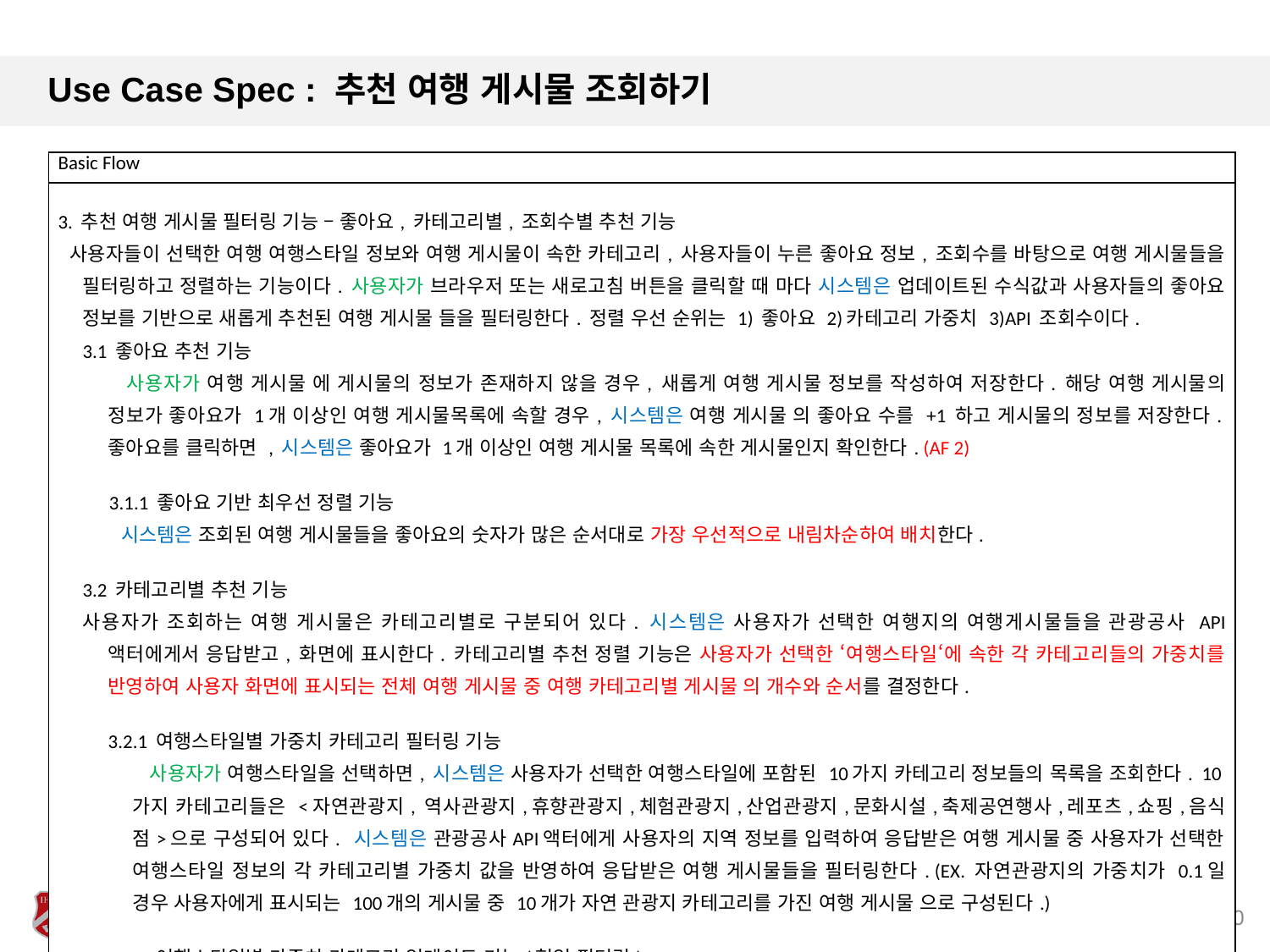

# Use Case Spec : 추천 여행 게시물 조회하기
| Basic Flow |
| --- |
| 3. 추천 여행 게시물 필터링 기능 – 좋아요, 카테고리별, 조회수별 추천 기능 사용자들이 선택한 여행 여행스타일 정보와 여행 게시물이 속한 카테고리, 사용자들이 누른 좋아요 정보, 조회수를 바탕으로 여행 게시물들을 필터링하고 정렬하는 기능이다. 사용자가 브라우저 또는 새로고침 버튼을 클릭할 때 마다 시스템은 업데이트된 수식값과 사용자들의 좋아요 정보를 기반으로 새롭게 추천된 여행 게시물 들을 필터링한다. 정렬 우선 순위는 1) 좋아요 2)카테고리 가중치 3)API 조회수이다. 3.1 좋아요 추천 기능 사용자가 여행 게시물 에 게시물의 정보가 존재하지 않을 경우, 새롭게 여행 게시물 정보를 작성하여 저장한다. 해당 여행 게시물의 정보가 좋아요가 1개 이상인 여행 게시물목록에 속할 경우, 시스템은 여행 게시물 의 좋아요 수를 +1 하고 게시물의 정보를 저장한다.좋아요를 클릭하면 , 시스템은 좋아요가 1개 이상인 여행 게시물 목록에 속한 게시물인지 확인한다. (AF 2) 3.1.1 좋아요 기반 최우선 정렬 기능 시스템은 조회된 여행 게시물들을 좋아요의 숫자가 많은 순서대로 가장 우선적으로 내림차순하여 배치한다. 3.2 카테고리별 추천 기능 사용자가 조회하는 여행 게시물은 카테고리별로 구분되어 있다. 시스템은 사용자가 선택한 여행지의 여행게시물들을 관광공사 API 액터에게서 응답받고, 화면에 표시한다. 카테고리별 추천 정렬 기능은 사용자가 선택한 ‘여행스타일‘에 속한 각 카테고리들의 가중치를 반영하여 사용자 화면에 표시되는 전체 여행 게시물 중 여행 카테고리별 게시물 의 개수와 순서를 결정한다. 3.2.1 여행스타일별 가중치 카테고리 필터링 기능 사용자가 여행스타일을 선택하면, 시스템은 사용자가 선택한 여행스타일에 포함된 10가지 카테고리 정보들의 목록을 조회한다. 10가지 카테고리들은 <자연관광지, 역사관광지,휴향관광지,체험관광지,산업관광지,문화시설,축제공연행사,레포츠,쇼핑,음식점>으로 구성되어 있다. 시스템은 관광공사API액터에게 사용자의 지역 정보를 입력하여 응답받은 여행 게시물 중 사용자가 선택한 여행스타일 정보의 각 카테고리별 가중치 값을 반영하여 응답받은 여행 게시물들을 필터링한다. (EX. 자연관광지의 가중치가 0.1일 경우 사용자에게 표시되는 100개의 게시물 중 10개가 자연 관광지 카테고리를 가진 여행 게시물 으로 구성된다.) 3.2.2 여행스타일별 가중치 카테고리 업데이트 기능(협업 필터링) 시스템은 사용자들의 좋아요를 선택한 게시물 들에 대해 목록을 유지하고 있다(Basic Flow 3.1). 사용자가 좋아요 기능(Basic Flow 3.1)을 사용하면, 시스템은 각 카테고리별로 가중치 업데이트수식을 사용하여 각 카테고리별 가중치 값을 업데이트한다. |
20